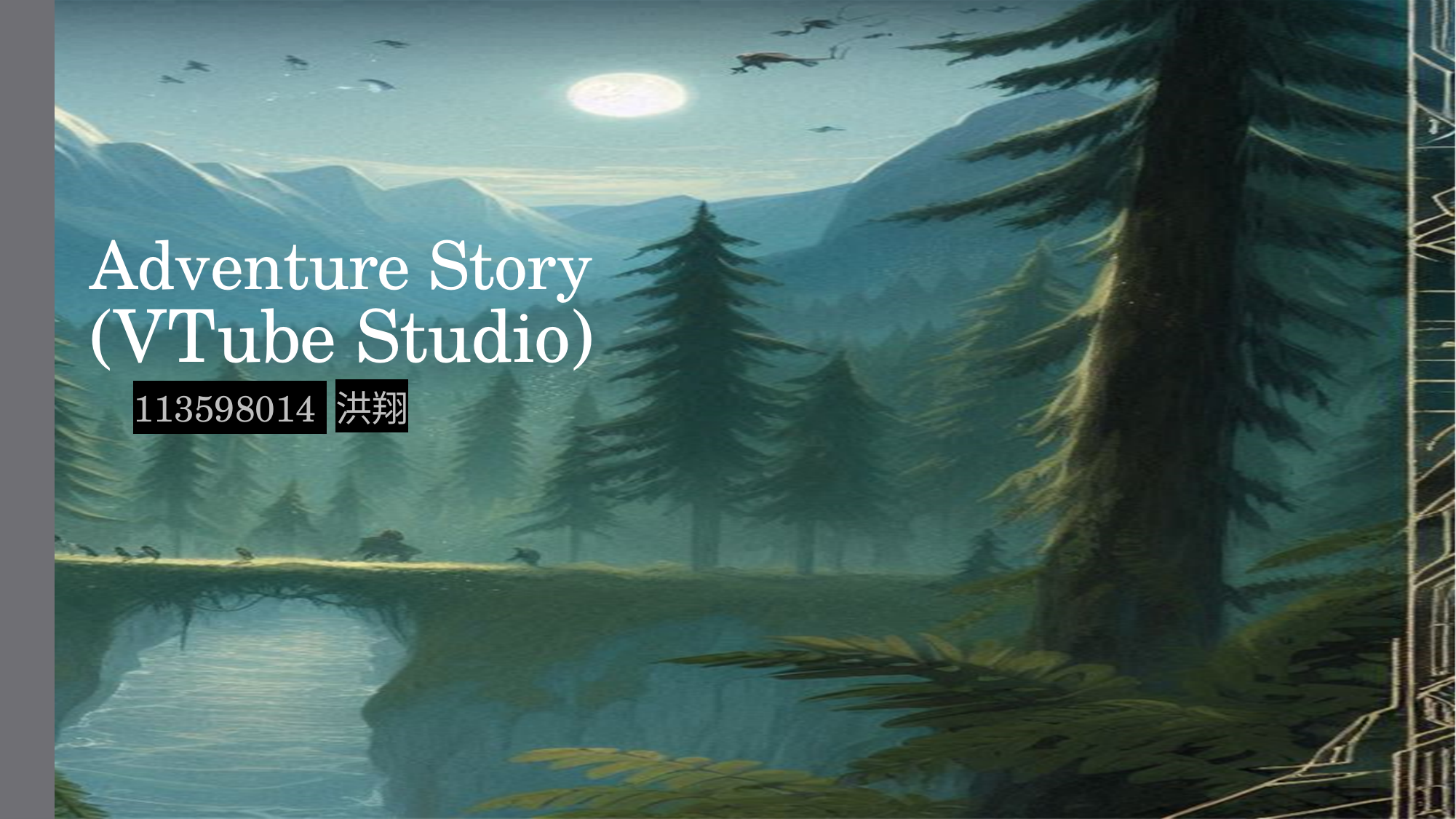

# Adventure Story (VTube Studio)
113598014 洪翔